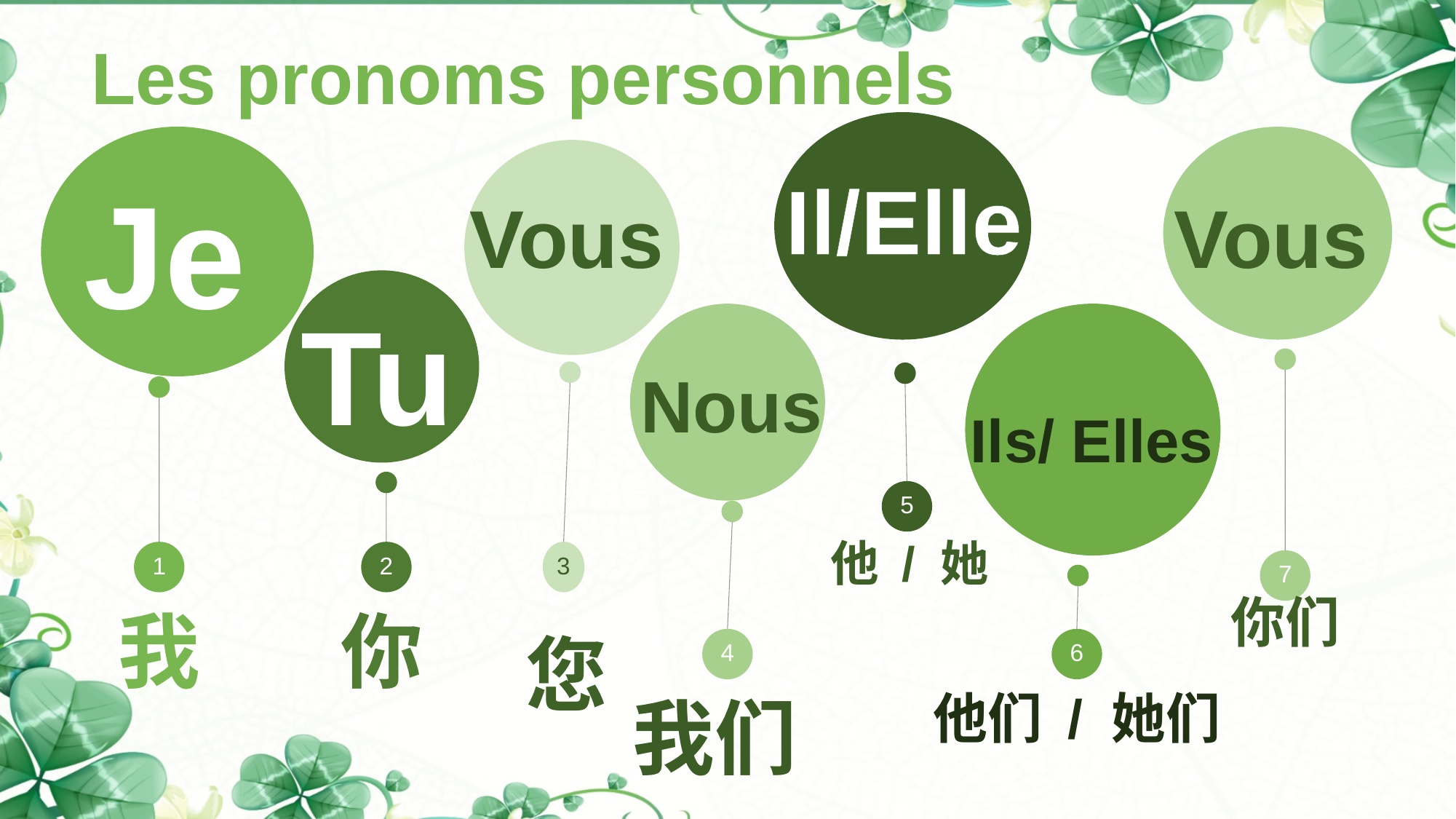

Les pronoms personnels

Je
Il/Elle
Vous
Vous

Tu

Nous

Ils/ Elles

5

3
1
2
他 / 她
7

你们
您
我
你
4
6
他们 / 她们
我们